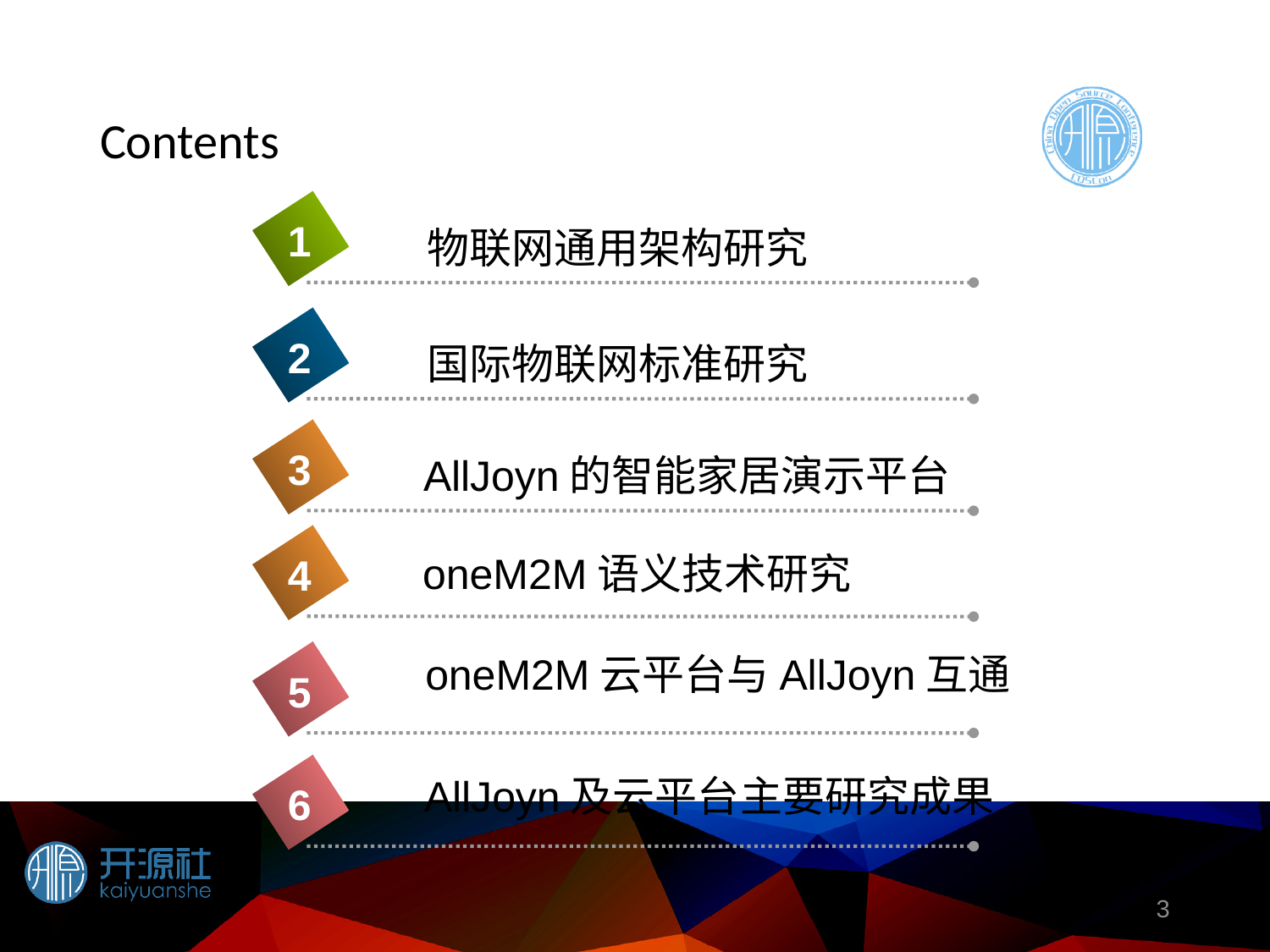

# Contents

1
物联网通用架构研究

2
国际物联网标准研究

3
AllJoyn的智能家居演示平台

4

oneM2M语义技术研究
oneM2M云平台与AllJoyn互通

5

AllJoyn及云平台主要研究成果

6

3